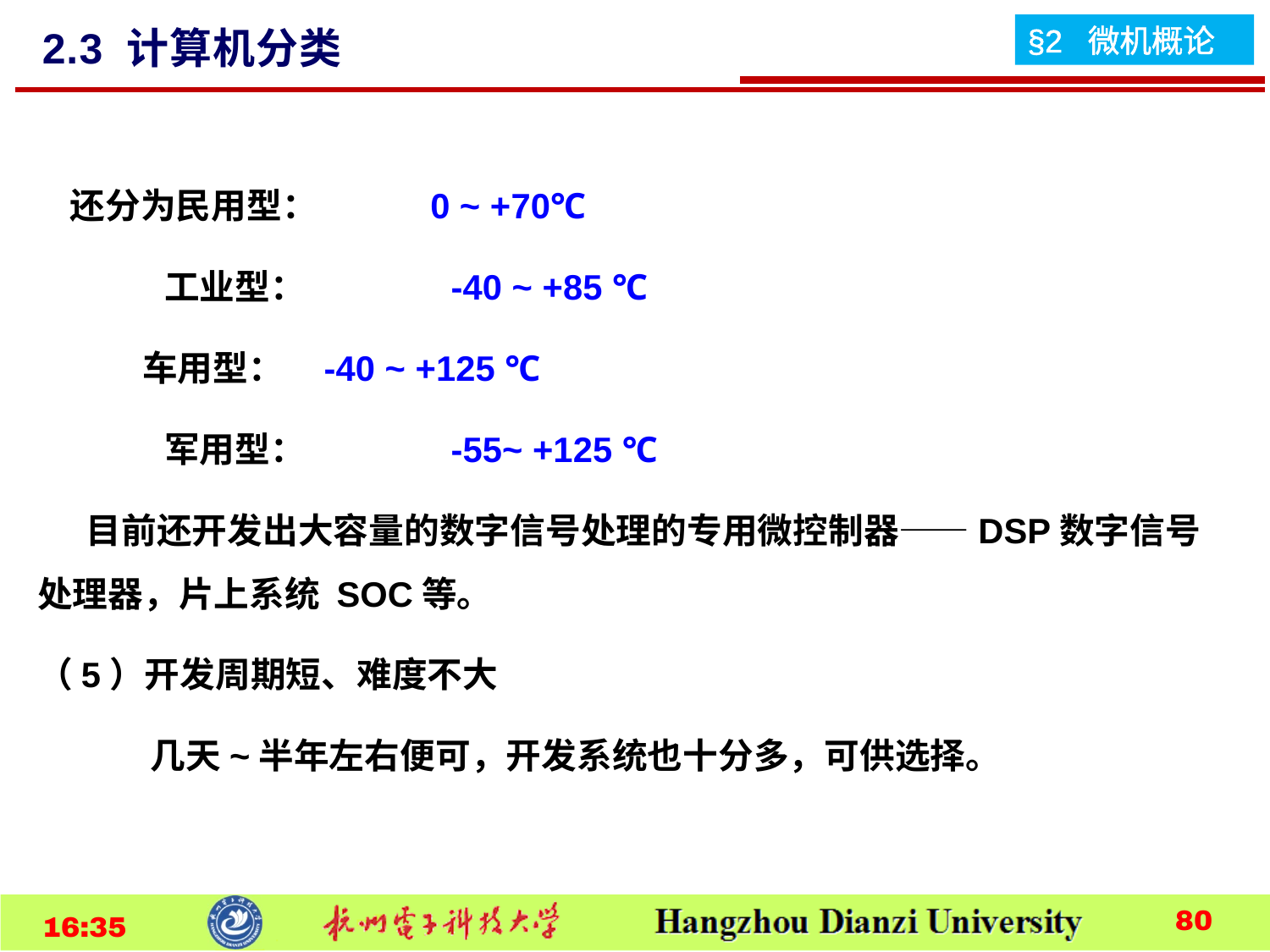

2.3 计算机分类
   还分为民用型：             0 ~ +70℃
	工业型：	   -40 ~ +85 ℃
            车用型：	   -40 ~ +125 ℃
	军用型：	   -55~ +125 ℃
     目前还开发出大容量的数字信号处理的专用微控制器——DSP数字信号处理器，片上系统 SOC等。
（5）开发周期短、难度不大
             几天~半年左右便可，开发系统也十分多，可供选择。